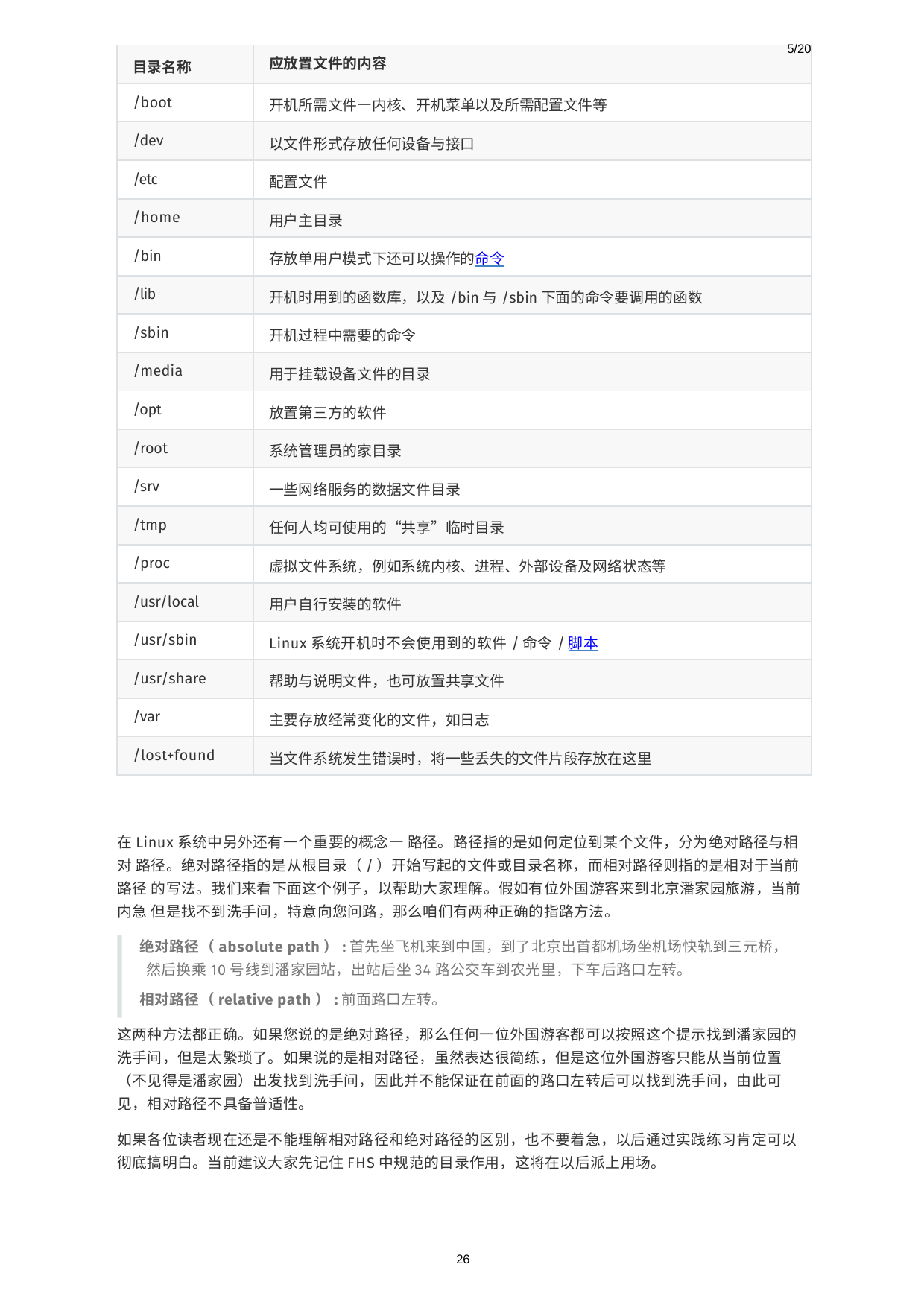

| 目录名称 | 5/20 应放置文件的内容 |
| --- | --- |
| /boot | 开机所需文件—内核、开机菜单以及所需配置文件等 |
| /dev | 以文件形式存放任何设备与接口 |
| /etc | 配置文件 |
| /home | 用户主目录 |
| /bin | 存放单用户模式下还可以操作的命令 |
| /lib | 开机时用到的函数库，以及/bin与/sbin下面的命令要调用的函数 |
| /sbin | 开机过程中需要的命令 |
| /media | 用于挂载设备文件的目录 |
| /opt | 放置第三方的软件 |
| /root | 系统管理员的家目录 |
| /srv | 一些网络服务的数据文件目录 |
| /tmp | 任何人均可使用的“共享”临时目录 |
| /proc | 虚拟文件系统，例如系统内核、进程、外部设备及网络状态等 |
| /usr/local | 用户自行安装的软件 |
| /usr/sbin | Linux系统开机时不会使用到的软件/命令/脚本 |
| /usr/share | 帮助与说明文件，也可放置共享文件 |
| /var | 主要存放经常变化的文件，如日志 |
| /lost+found | 当文件系统发生错误时，将一些丢失的文件片段存放在这里 |
在Linux系统中另外还有一个重要的概念—路径。路径指的是如何定位到某个文件，分为绝对路径与相对 路径。绝对路径指的是从根目录（/）开始写起的文件或目录名称，而相对路径则指的是相对于当前路径 的写法。我们来看下面这个例子，以帮助大家理解。假如有位外国游客来到北京潘家园旅游，当前内急 但是找不到洗手间，特意向您问路，那么咱们有两种正确的指路方法。
绝对路径（absolute path）:首先坐飞机来到中国，到了北京出首都机场坐机场快轨到三元桥，  然后换乘10号线到潘家园站，出站后坐34路公交车到农光里，下车后路口左转。

相对路径（relative path）:前面路口左转。
这两种方法都正确。如果您说的是绝对路径，那么任何一位外国游客都可以按照这个提示找到潘家园的 洗手间，但是太繁琐了。如果说的是相对路径，虽然表达很简练，但是这位外国游客只能从当前位置
（不见得是潘家园）出发找到洗手间，因此并不能保证在前面的路口左转后可以找到洗手间，由此可 见，相对路径不具备普适性。
如果各位读者现在还是不能理解相对路径和绝对路径的区别，也不要着急，以后通过实践练习肯定可以 彻底搞明白。当前建议大家先记住FHS中规范的目录作用，这将在以后派上用场。

26